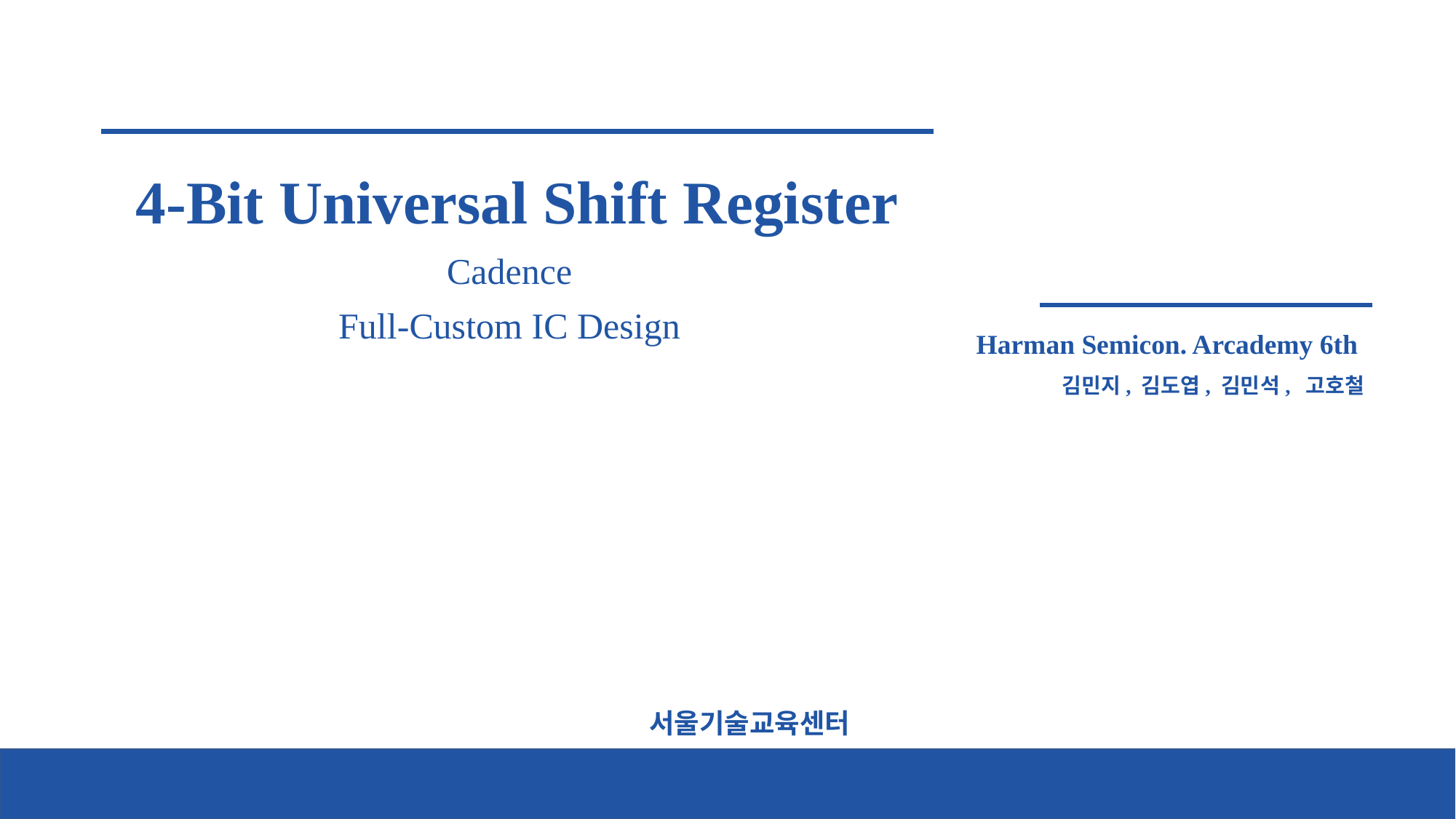

4-Bit Universal Shift Register
Cadence
Full-Custom IC Design
Harman Semicon. Arcademy 6th
김민지, 김도엽, 김민석,  고호철

서울기술교육센터

1